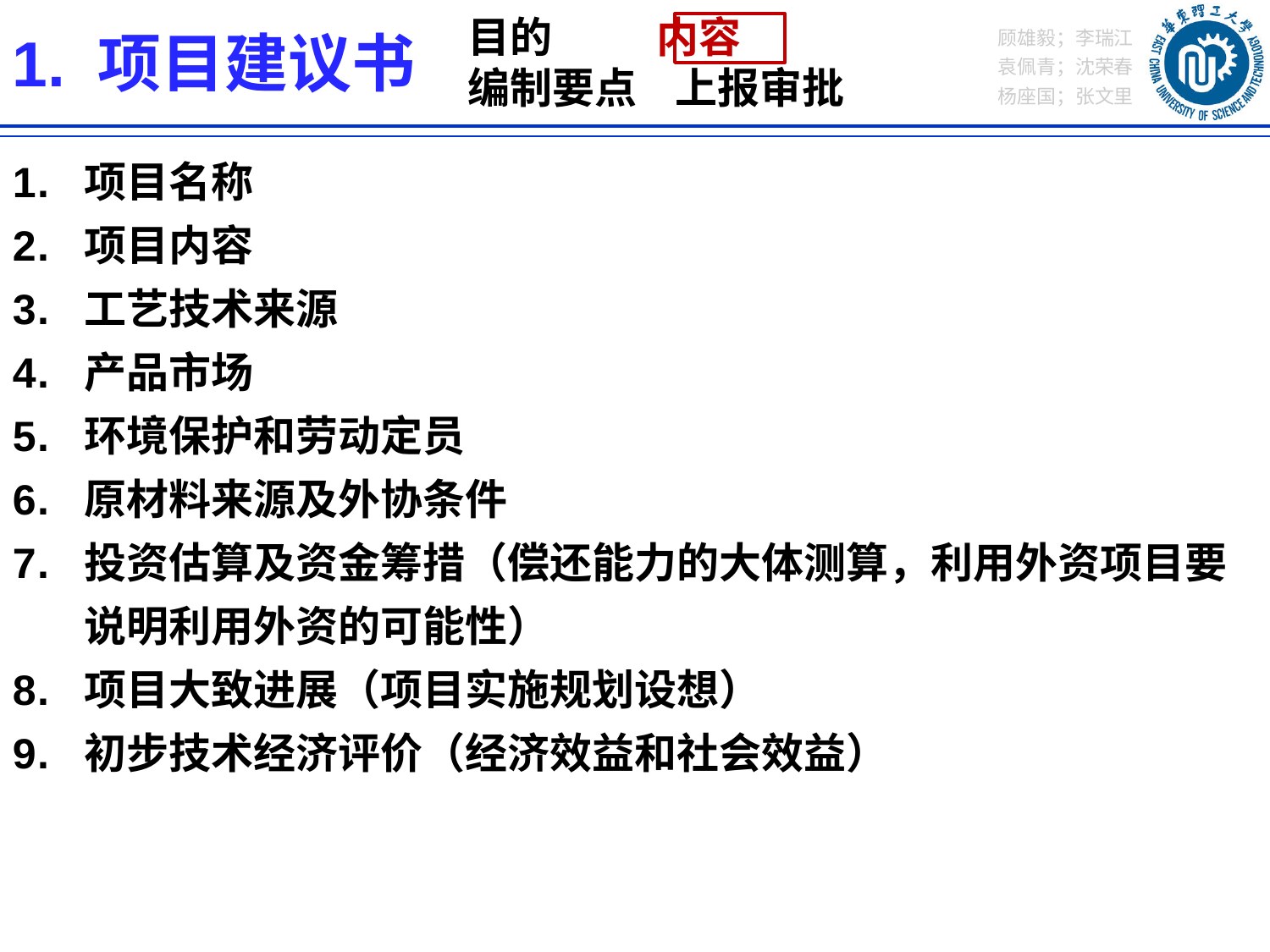

目的           内容
编制要点    上报审批

1. 项目建议书
项目名称
项目内容
工艺技术来源
产品市场
环境保护和劳动定员
原材料来源及外协条件
投资估算及资金筹措（偿还能力的大体测算，利用外资项目要说明利用外资的可能性）
项目大致进展（项目实施规划设想）
初步技术经济评价（经济效益和社会效益）